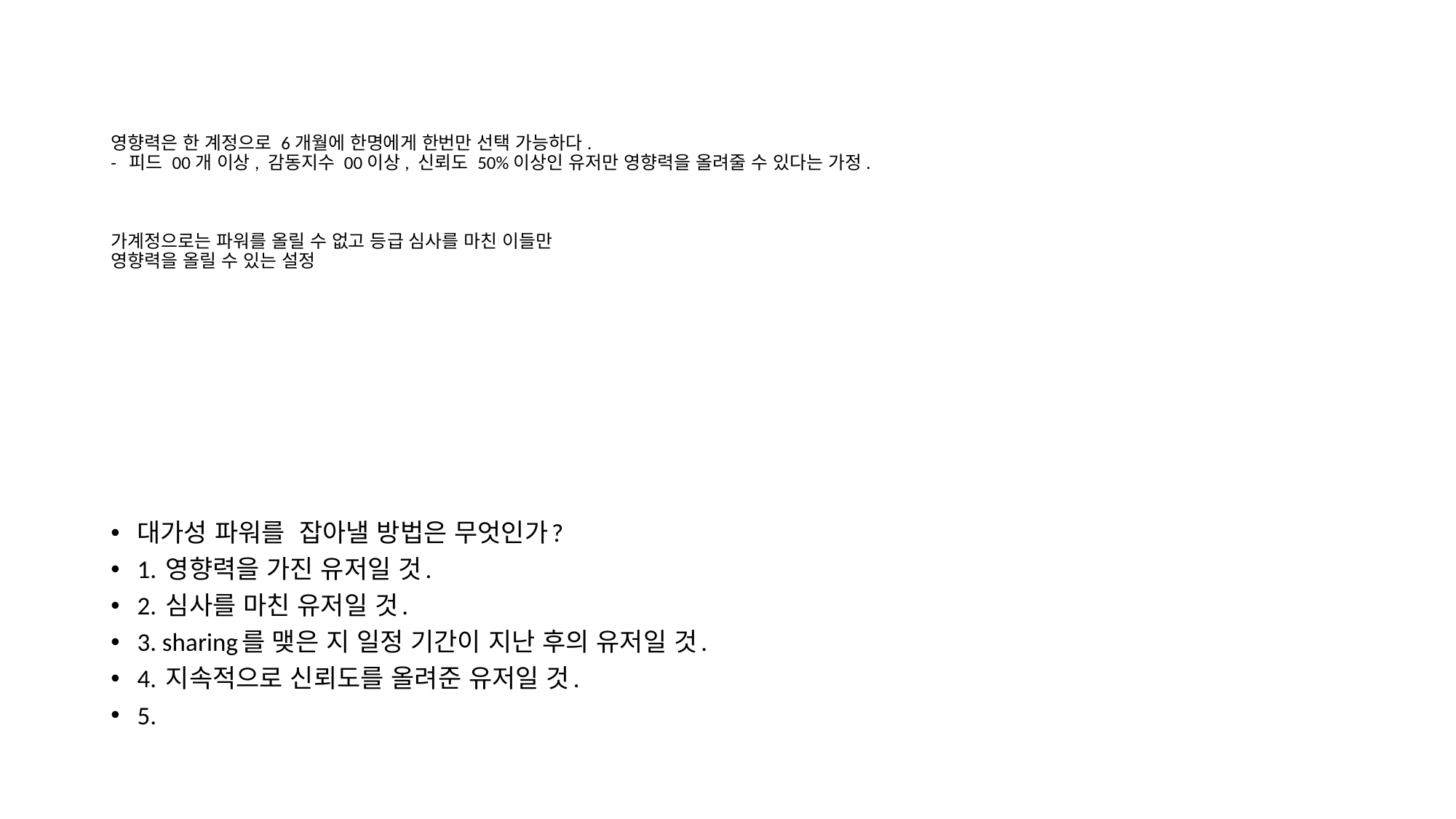

# 영향력은 한 계정으로 6개월에 한명에게 한번만 선택 가능하다. -  피드 00개 이상, 감동지수 00이상, 신뢰도 50%이상인 유저만 영향력을 올려줄 수 있다는 가정. 가계정으로는 파워를 올릴 수 없고 등급 심사를 마친 이들만 영향력을 올릴 수 있는 설정

대가성 파워를  잡아낼 방법은 무엇인가?
1. 영향력을 가진 유저일 것.
2. 심사를 마친 유저일 것.
3. sharing를 맺은 지 일정 기간이 지난 후의 유저일 것.
4. 지속적으로 신뢰도를 올려준 유저일 것.
5.